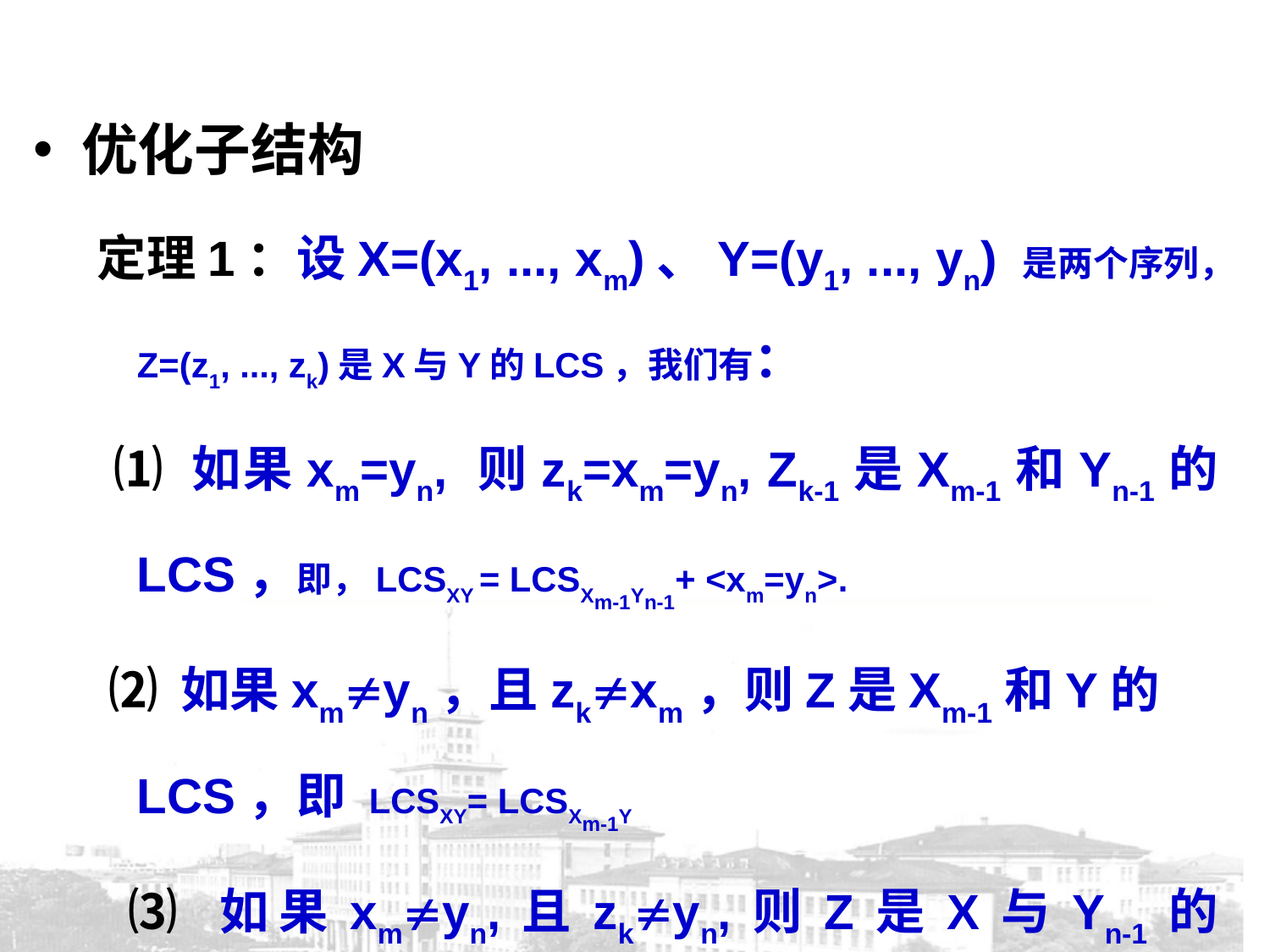

优化子结构
定理1：设X=(x1, ..., xm)、Y=(y1, ..., yn) 是两个序列，Z=(z1, ..., zk)是X与Y的LCS，我们有：
 ⑴ 如果xm=yn, 则zk=xm=yn, Zk-1是Xm-1和Yn-1的LCS，即，LCSXY = LCSXm-1Yn-1+ <xm=yn>.
 ⑵ 如果xm≠yn，且zk≠xm，则Z是Xm-1和Y的LCS，即 LCSXY= LCSXm-1Y
 ⑶ 如果xm≠yn,且zk≠yn,则Z是X与Yn-1的LCS，即 LCSXY= LCSXYn-1